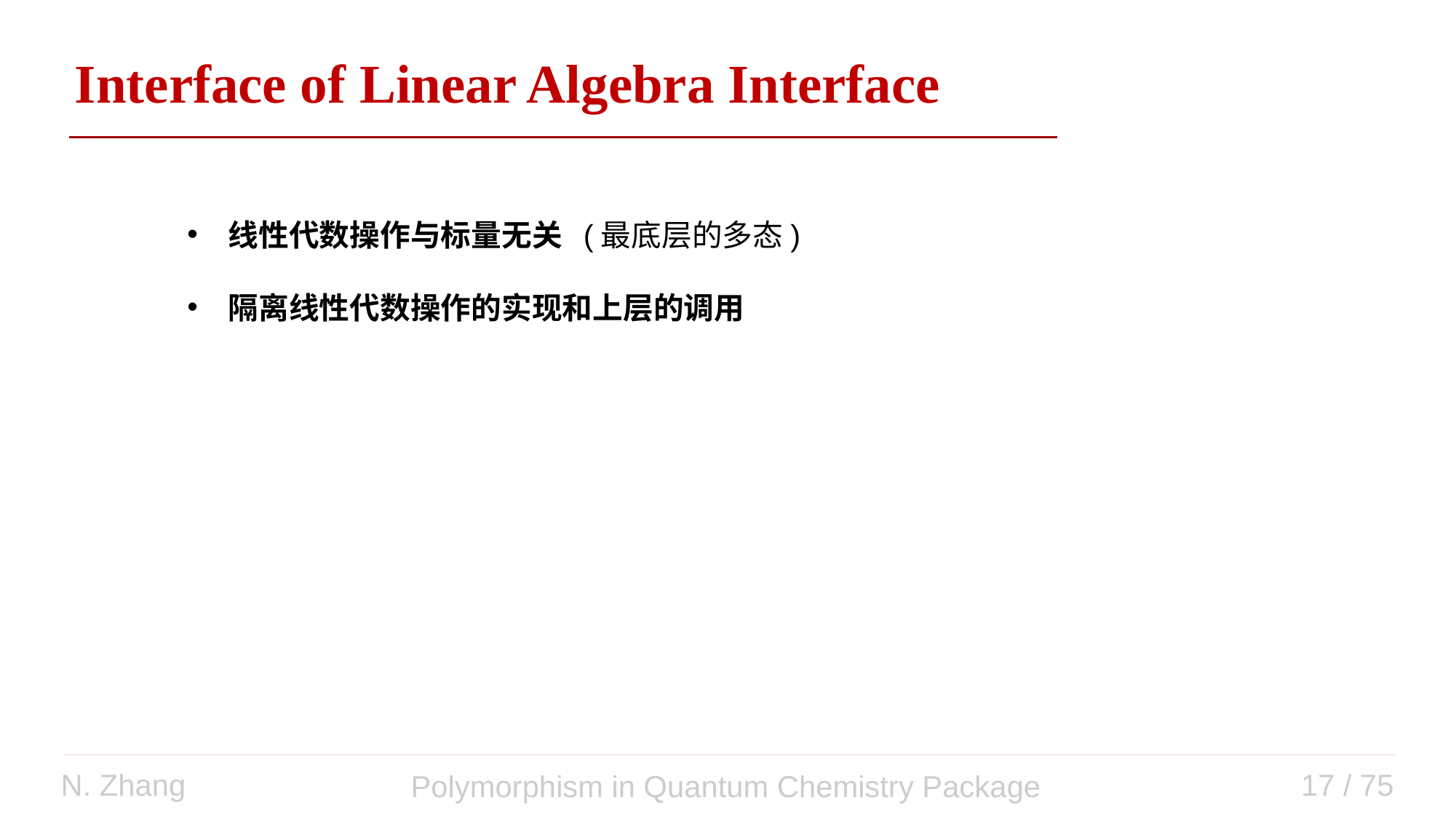

Interface of Linear Algebra Interface
线性代数操作与标量无关  (最底层的多态)

隔离线性代数操作的实现和上层的调用
N. Zhang
17 / 75
Polymorphism in Quantum Chemistry Package